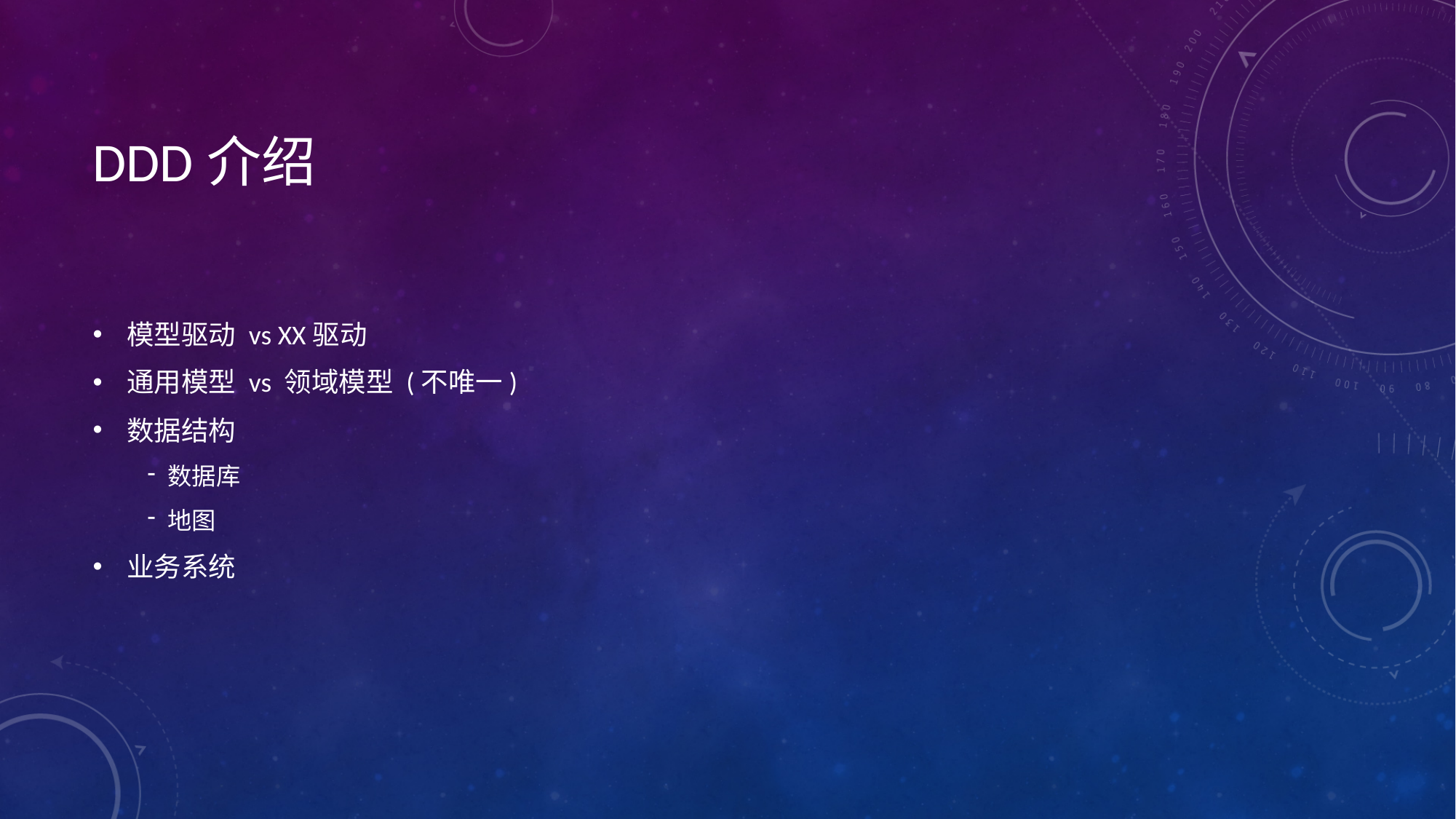

# DDD介绍
模型驱动 vs XX驱动
通用模型 vs 领域模型 (不唯一)
数据结构
数据库
地图
业务系统